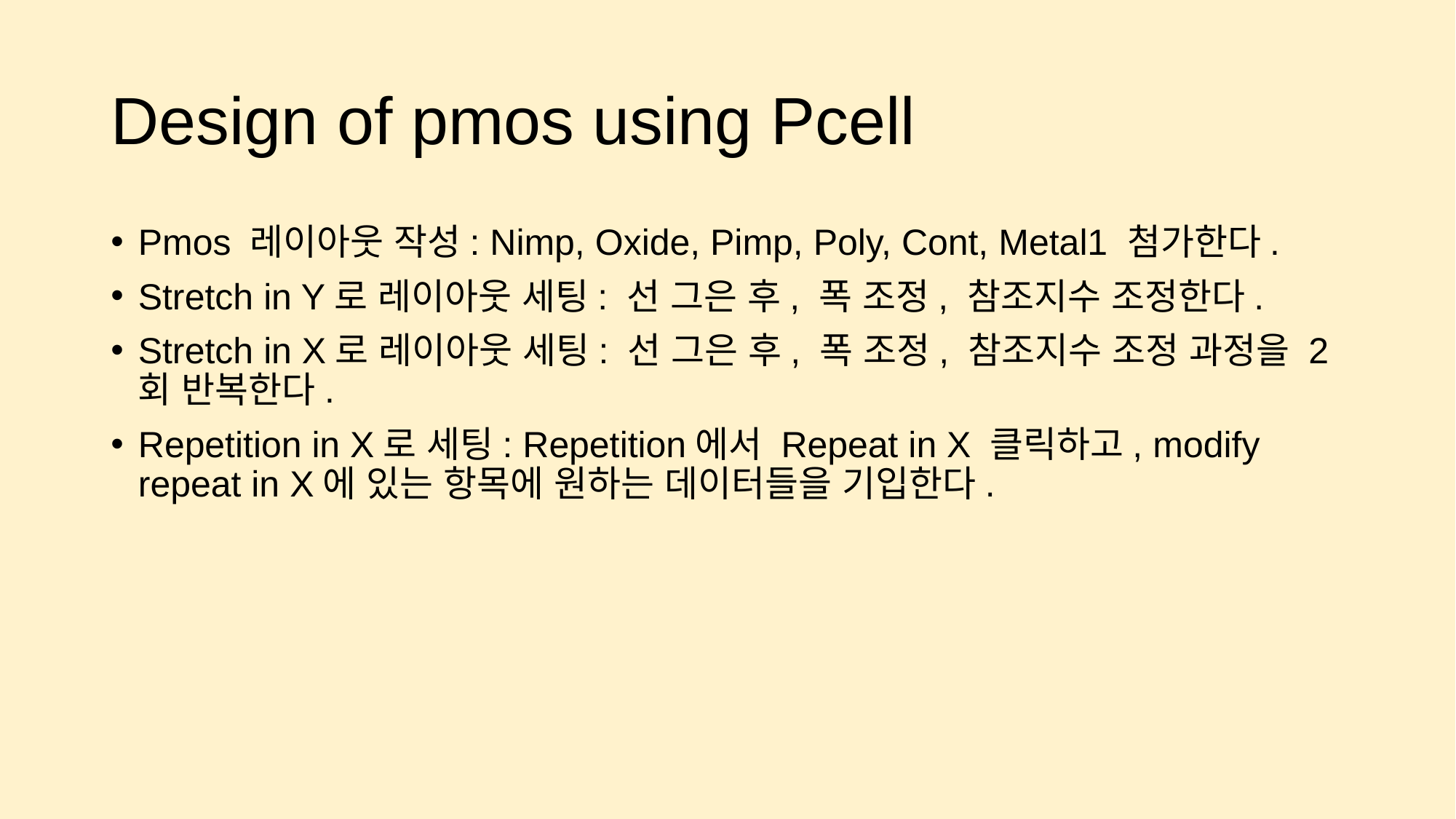

# Design of pmos using Pcell
Pmos 레이아웃 작성: Nimp, Oxide, Pimp, Poly, Cont, Metal1 첨가한다.
Stretch in Y로 레이아웃 세팅: 선 그은 후, 폭 조정, 참조지수 조정한다.
Stretch in X로 레이아웃 세팅: 선 그은 후, 폭 조정, 참조지수 조정 과정을 2회 반복한다.
Repetition in X로 세팅: Repetition에서 Repeat in X 클릭하고, modify repeat in X에 있는 항목에 원하는 데이터들을 기입한다.